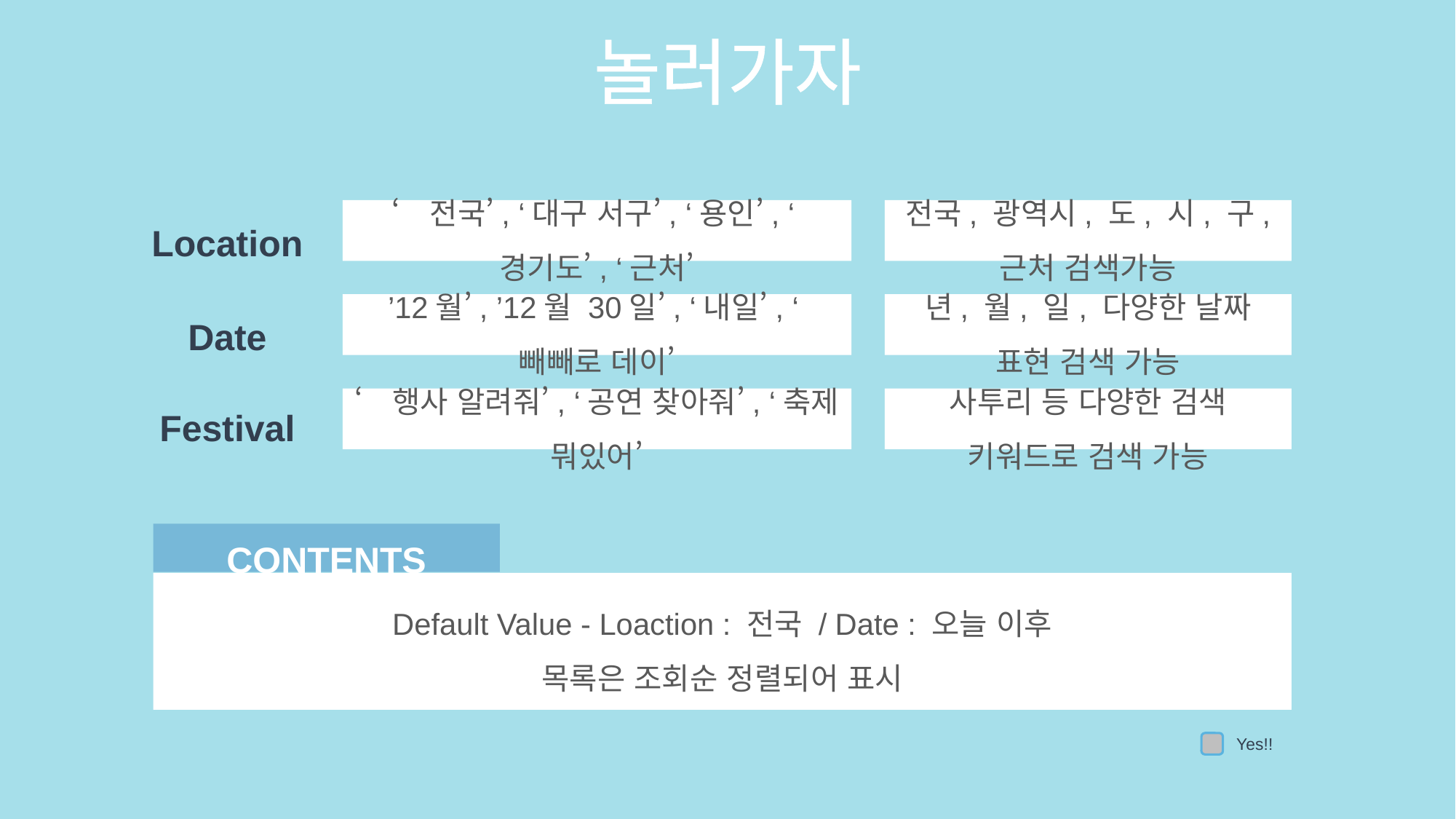

놀러가자
Location
‘전국’, ‘대구 서구’, ‘용인’, ‘경기도’, ‘근처’
전국, 광역시, 도, 시, 구, 근처 검색가능
Date
’12월’, ’12월 30일’, ‘내일’, ‘빼빼로 데이’
년, 월, 일, 다양한 날짜 표현 검색 가능
Festival
‘행사 알려줘’, ‘공연 찾아줘’, ‘축제 뭐있어’
사투리 등 다양한 검색 키워드로 검색 가능
CONTENTS
Default Value - Loaction : 전국 / Date : 오늘 이후
목록은 조회순 정렬되어 표시
Yes!!